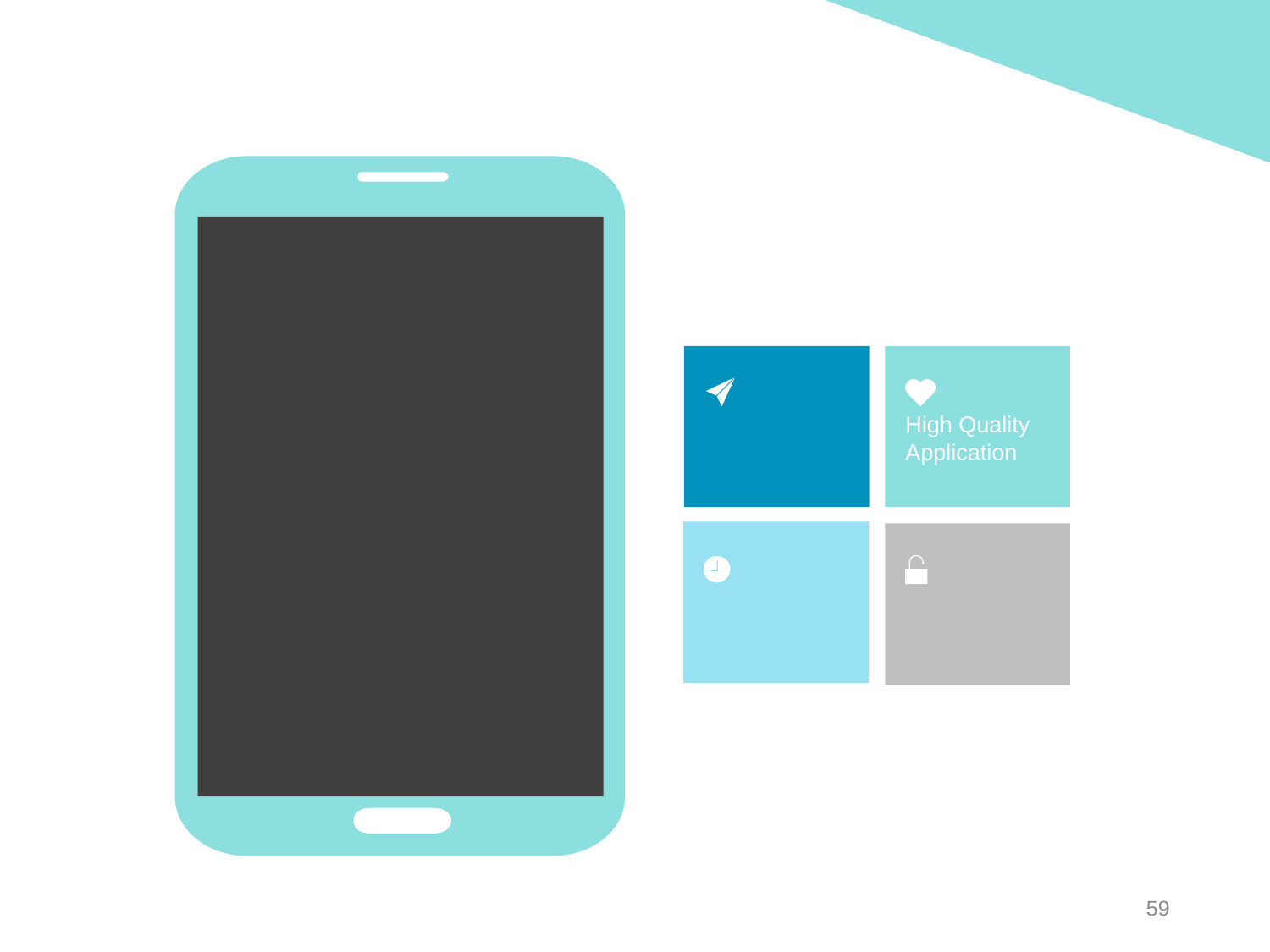

High Quality
Application
1.세계여행 SCENE 구성

59